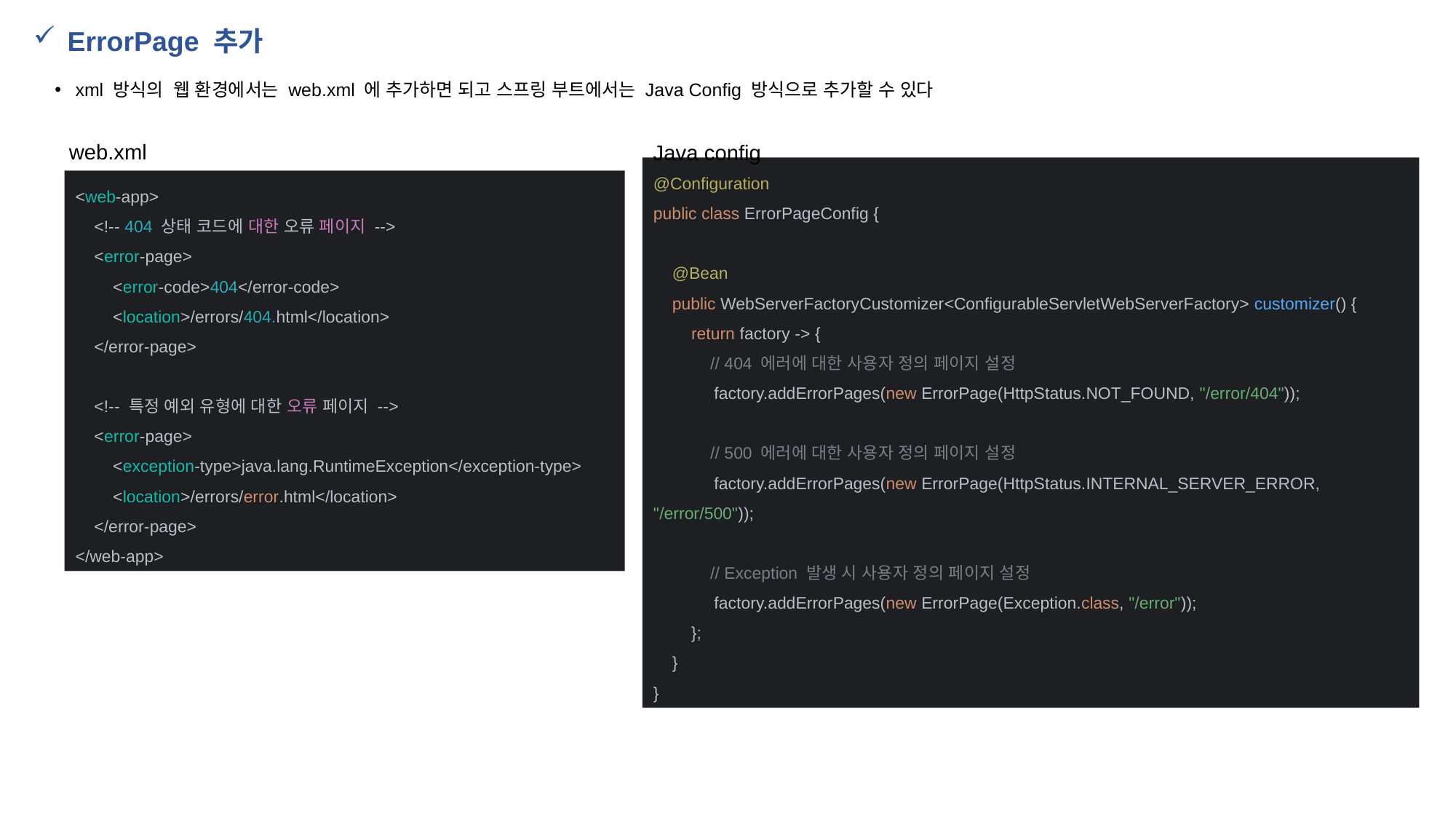

ErrorPage 추가
xml 방식의  웹 환경에서는 web.xml 에 추가하면 되고 스프링 부트에서는 Java Config 방식으로 추가할 수 있다
web.xml
Java config
<web-app>
    <!-- 404 상태 코드에 대한 오류 페이지 -->
    <error-page>
        <error-code>404</error-code>
        <location>/errors/404.html</location>
    </error-page>
    <!-- 특정 예외 유형에 대한 오류 페이지 -->
    <error-page>
        <exception-type>java.lang.RuntimeException</exception-type>
        <location>/errors/error.html</location>
    </error-page>
</web-app>
@Configuration
public class ErrorPageConfig {
    @Bean
    public WebServerFactoryCustomizer<ConfigurableServletWebServerFactory> customizer() {
        return factory -> {
            // 404 에러에 대한 사용자 정의 페이지 설정
            factory.addErrorPages(new ErrorPage(HttpStatus.NOT_FOUND, "/error/404"));
            // 500 에러에 대한 사용자 정의 페이지 설정
            factory.addErrorPages(new ErrorPage(HttpStatus.INTERNAL_SERVER_ERROR, "/error/500"));
            // Exception 발생 시 사용자 정의 페이지 설정
            factory.addErrorPages(new ErrorPage(Exception.class, "/error"));
        };
    }
}